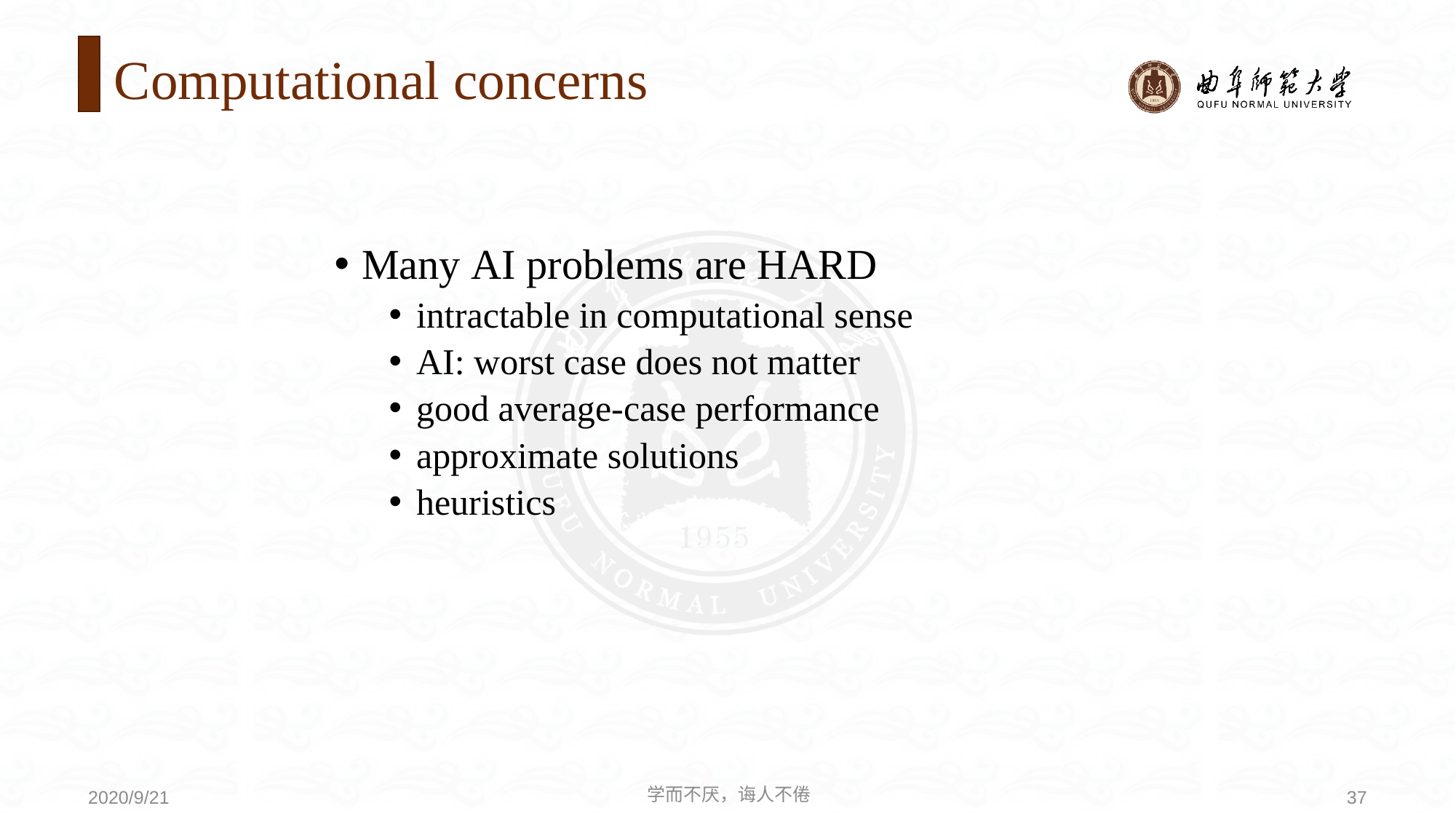

# Computational concerns
Many AI problems are HARD
intractable in computational sense
AI: worst case does not matter
good average-case performance
approximate solutions
heuristics
学而不厌，诲人不倦
37
2020/9/21